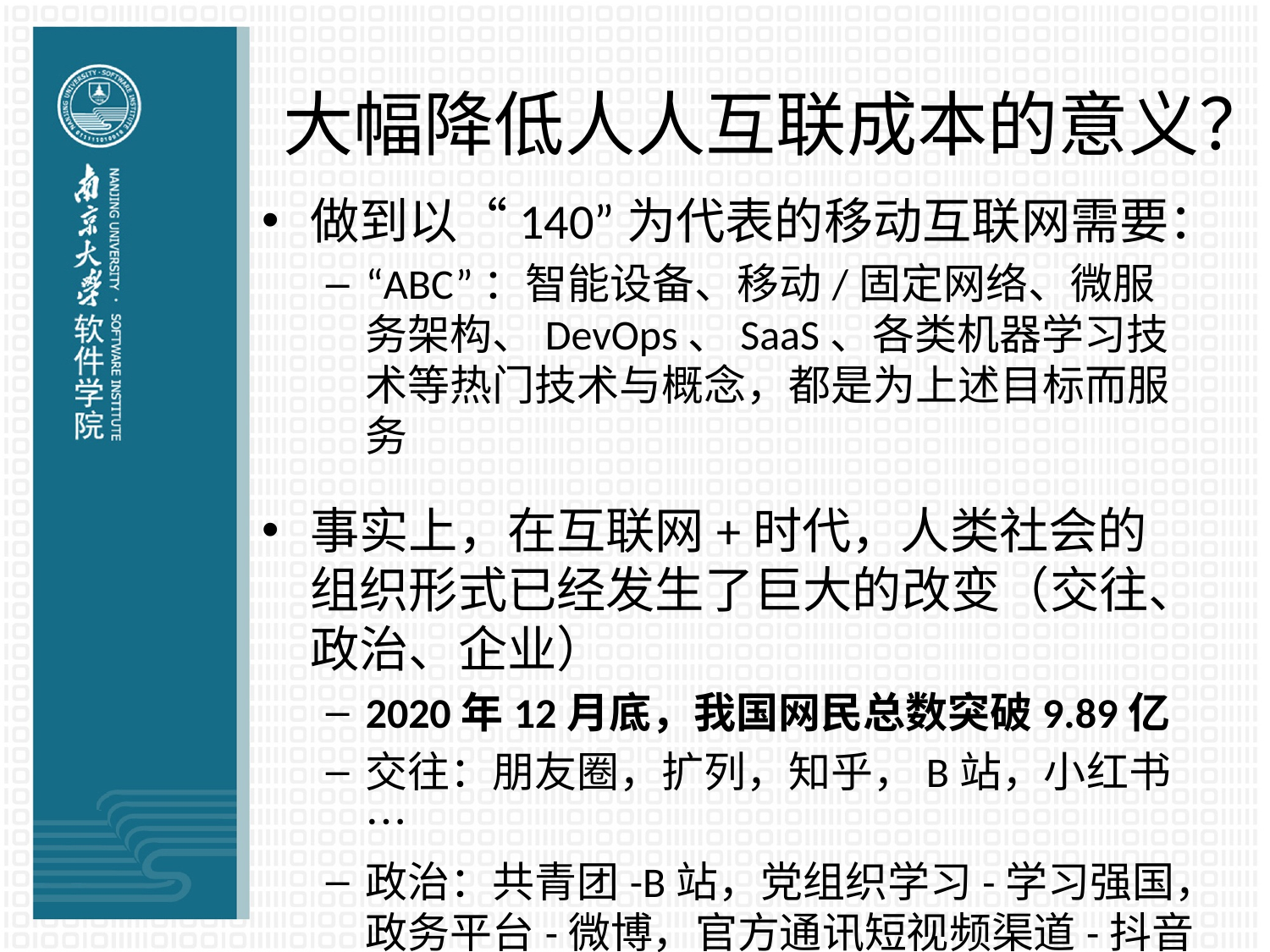

# 大幅降低人人互联成本的意义？
做到以“140”为代表的移动互联网需要：
“ABC”：智能设备、移动/固定网络、微服务架构、DevOps、SaaS、各类机器学习技术等热门技术与概念，都是为上述目标而服务

事实上，在互联网+时代，人类社会的组织形式已经发生了巨大的改变（交往、政治、企业）
2020年12月底，我国网民总数突破9.89亿
交往：朋友圈，扩列，知乎，B站，小红书…
政治：共青团-B站，党组织学习-学习强国，政务平台-微博，官方通讯短视频渠道-抖音
商业（企业与单位）？